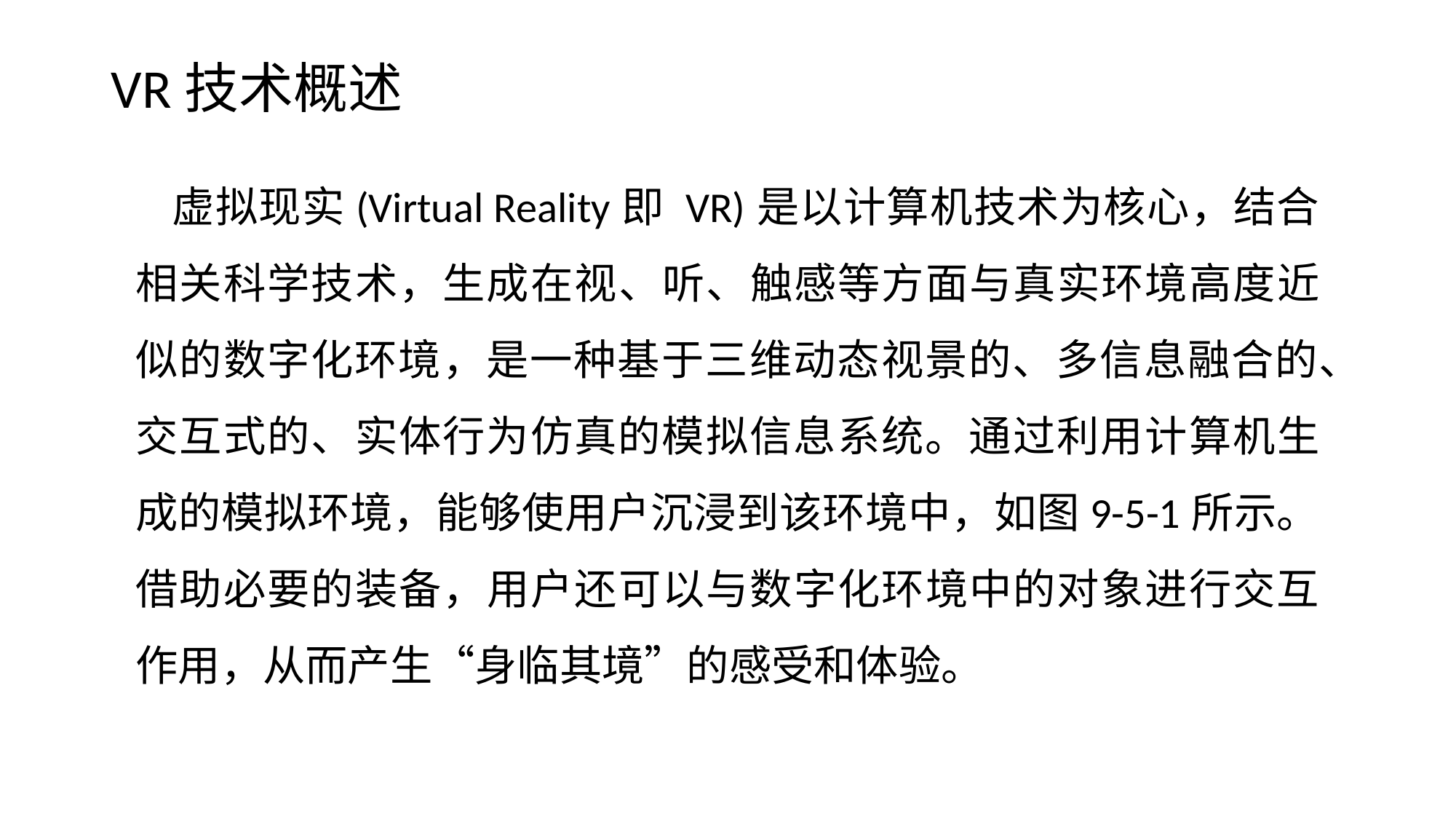

# VR技术概述
虚拟现实(Virtual Reality即 VR)是以计算机技术为核心，结合相关科学技术，生成在视、听、触感等方面与真实环境高度近似的数字化环境，是一种基于三维动态视景的、多信息融合的、交互式的、实体行为仿真的模拟信息系统。通过利用计算机生成的模拟环境，能够使用户沉浸到该环境中，如图9-5-1所示。借助必要的装备，用户还可以与数字化环境中的对象进行交互作用，从而产生“身临其境”的感受和体验。